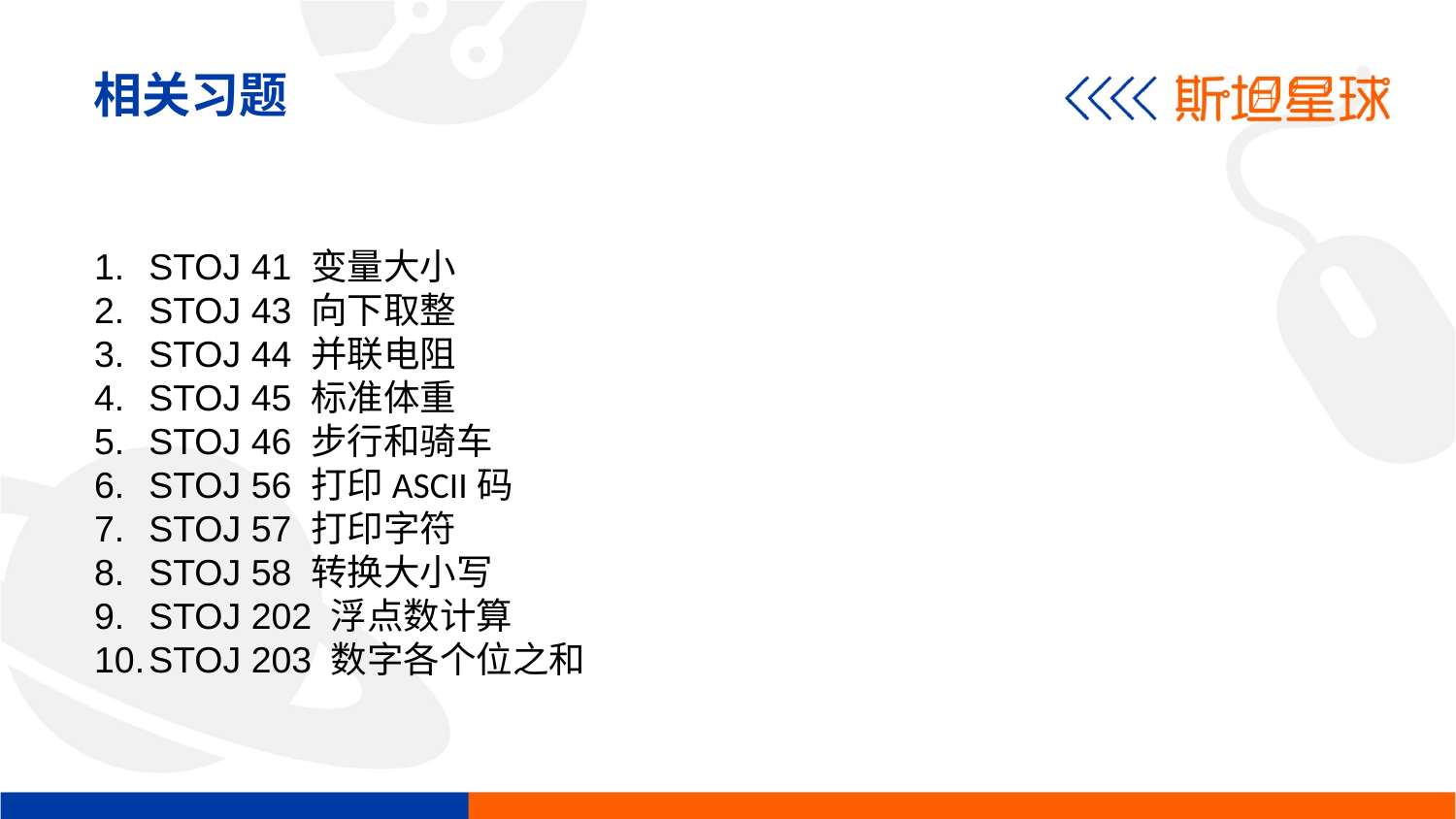

相关习题
STOJ 41 变量大小
STOJ 43 向下取整
STOJ 44 并联电阻
STOJ 45 标准体重
STOJ 46 步行和骑车
STOJ 56 打印ASCII码
STOJ 57 打印字符
STOJ 58 转换大小写
STOJ 202 浮点数计算
STOJ 203 数字各个位之和